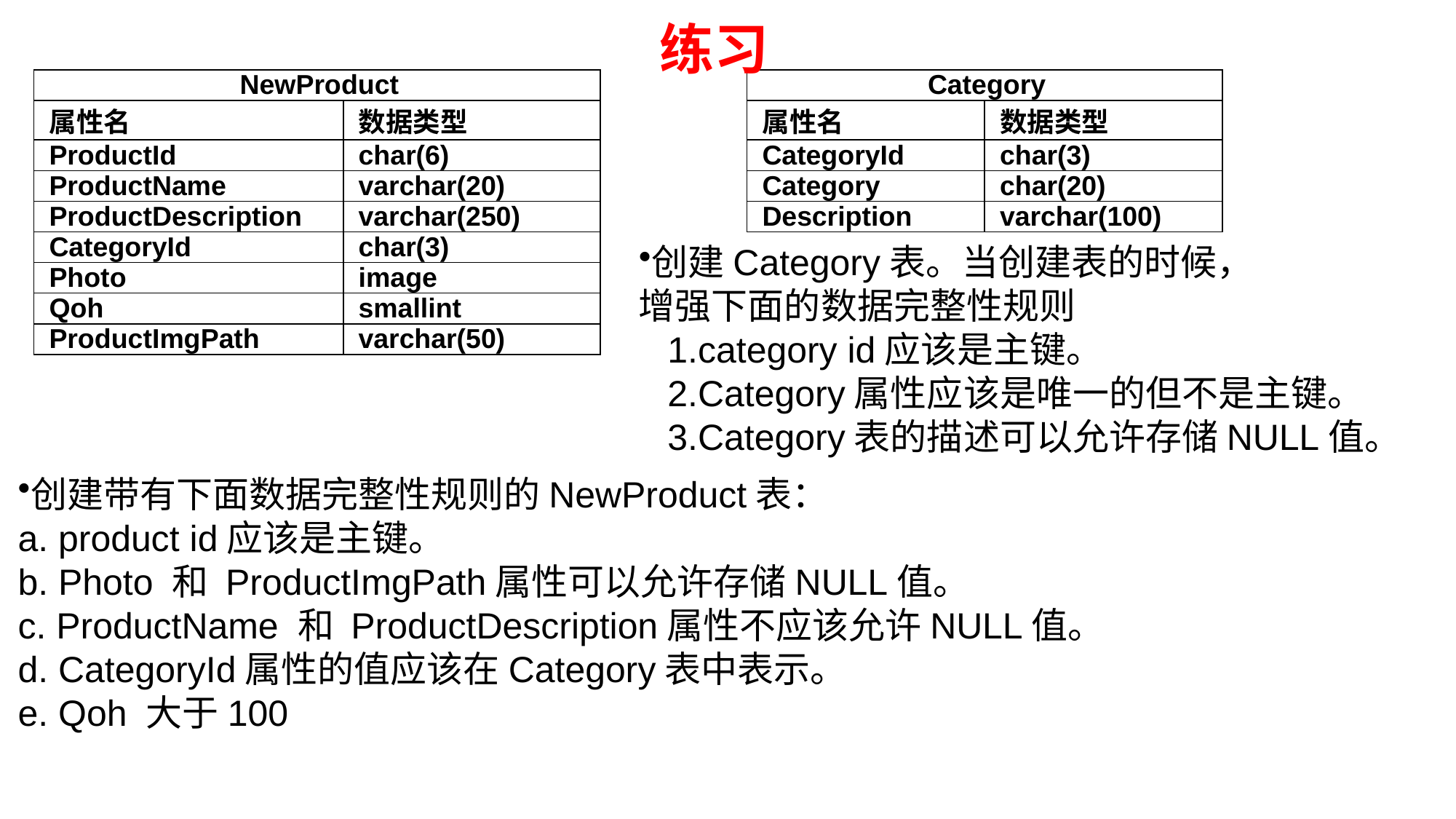

练习
| NewProduct |  |  | Category |  |
| --- | --- | --- | --- | --- |
| 属性名 | 数据类型 |  | 属性名 | 数据类型 |
| ProductId | char(6) |  | CategoryId | char(3) |
| ProductName | varchar(20) |  | Category | char(20) |
| ProductDescription | varchar(250) |  | Description | varchar(100) |
| CategoryId | char(3) |  |  |  |
| Photo | image |  |  |  |
| Qoh | smallint |  |  |  |
| ProductImgPath | varchar(50) |  |  |  |
#
创建Category表。当创建表的时候，
增强下面的数据完整性规则
category id应该是主键。
Category属性应该是唯一的但不是主键。
Category表的描述可以允许存储NULL值。
创建带有下面数据完整性规则的NewProduct表：
a. product id应该是主键。
b. Photo 和 ProductImgPath属性可以允许存储NULL值。
c. ProductName 和 ProductDescription属性不应该允许NULL值。
d. CategoryId属性的值应该在Category表中表示。
e. Qoh 大于100